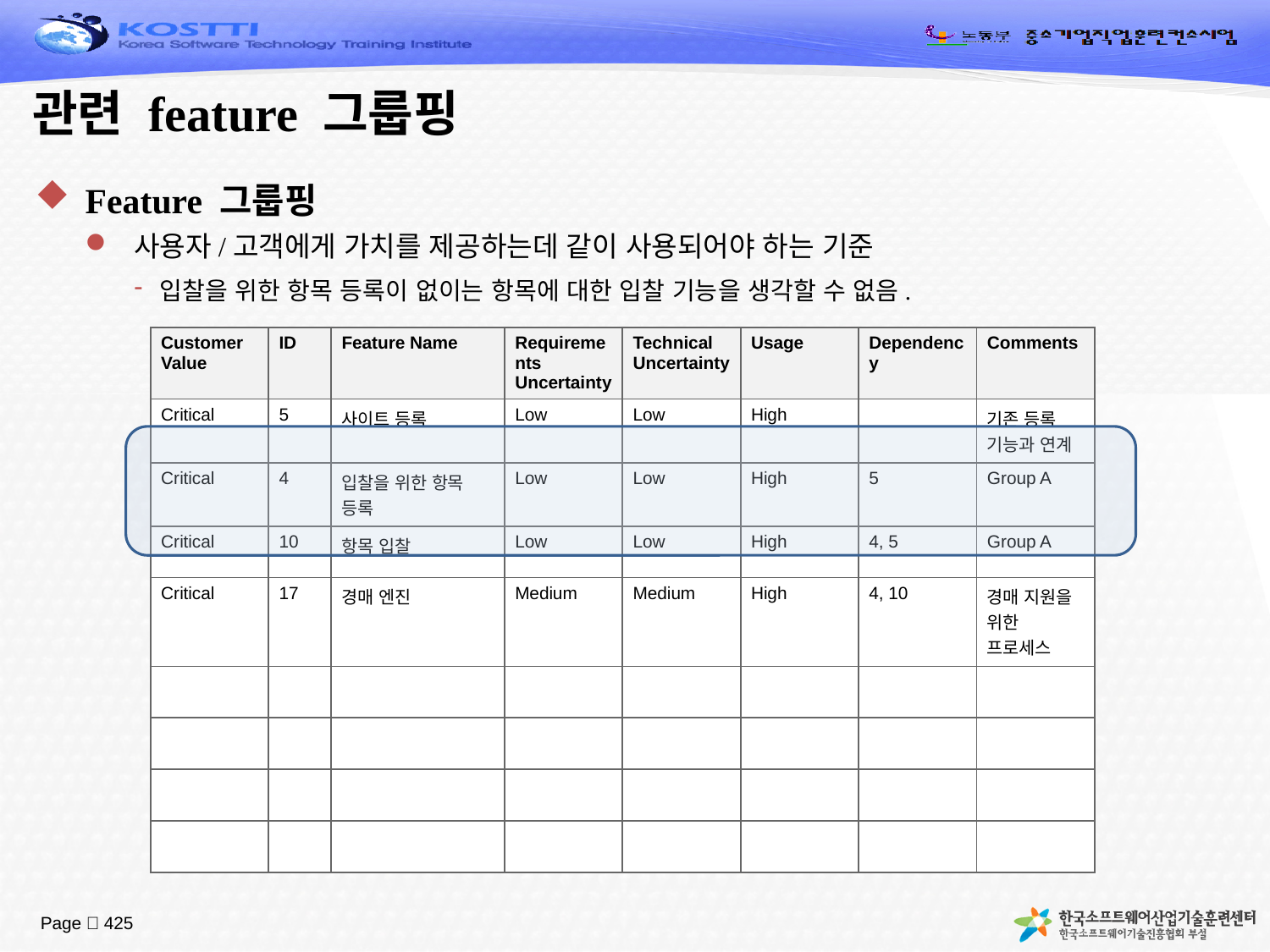

# 관련 feature 그룹핑
Feature 그룹핑
사용자/고객에게 가치를 제공하는데 같이 사용되어야 하는 기준
입찰을 위한 항목 등록이 없이는 항목에 대한 입찰 기능을 생각할 수 없음.
| Customer Value | ID | Feature Name | Requirements Uncertainty | Technical Uncertainty | Usage | Dependency | Comments |
| --- | --- | --- | --- | --- | --- | --- | --- |
| Critical | 5 | 사이트 등록 | Low | Low | High |  | 기존 등록 기능과 연계 |
| Critical | 4 | 입찰을 위한 항목 등록 | Low | Low | High | 5 | Group A |
| Critical | 10 | 항목 입찰 | Low | Low | High | 4, 5 | Group A |
| Critical | 17 | 경매 엔진 | Medium | Medium | High | 4, 10 | 경매 지원을 위한 프로세스 |
|  |  |  |  |  |  |  |  |
|  |  |  |  |  |  |  |  |
|  |  |  |  |  |  |  |  |
|  |  |  |  |  |  |  |  |